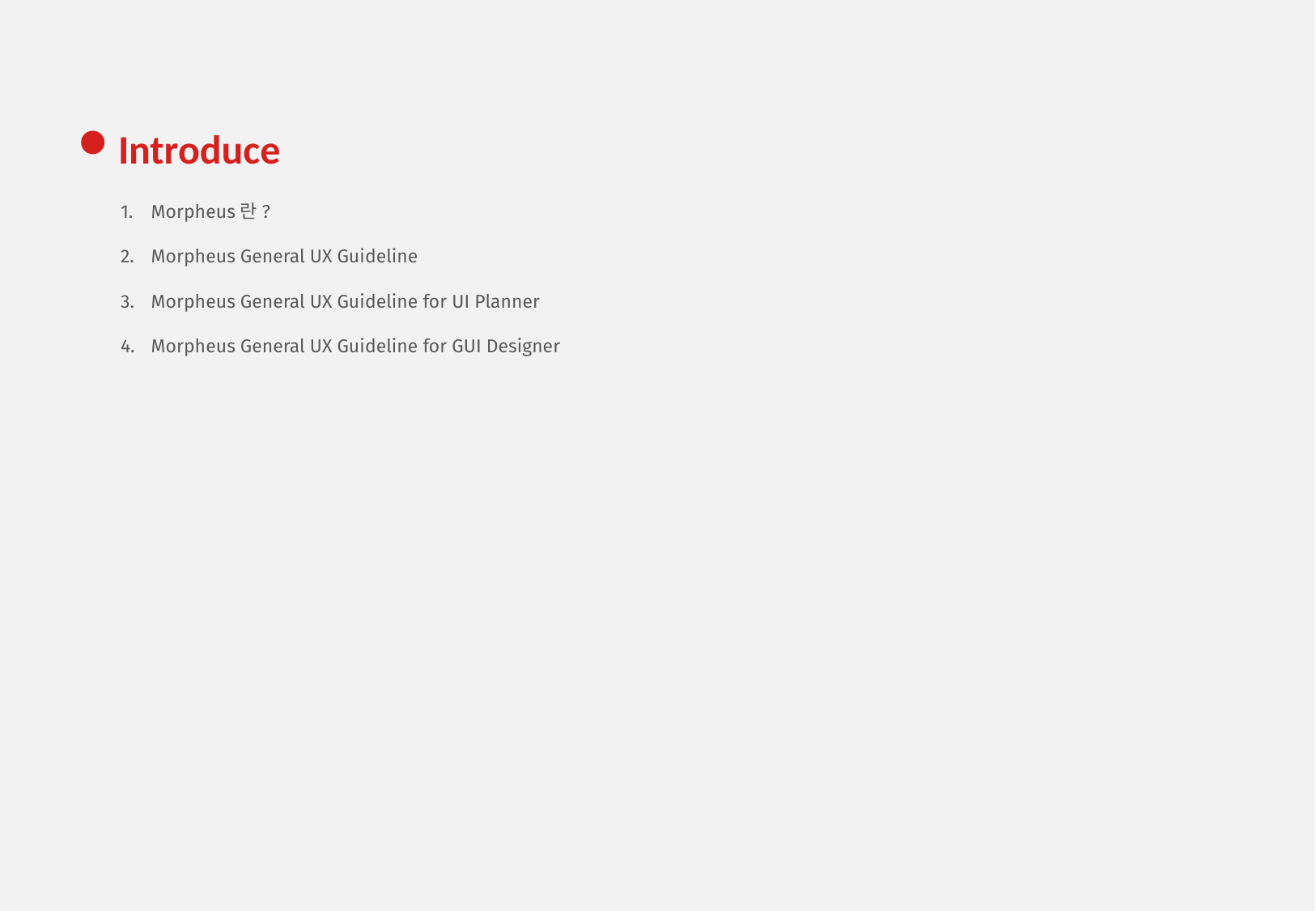

# Introduce
Morpheus란?
Morpheus General UX Guideline
Morpheus General UX Guideline for UI Planner
Morpheus General UX Guideline for GUI Designer